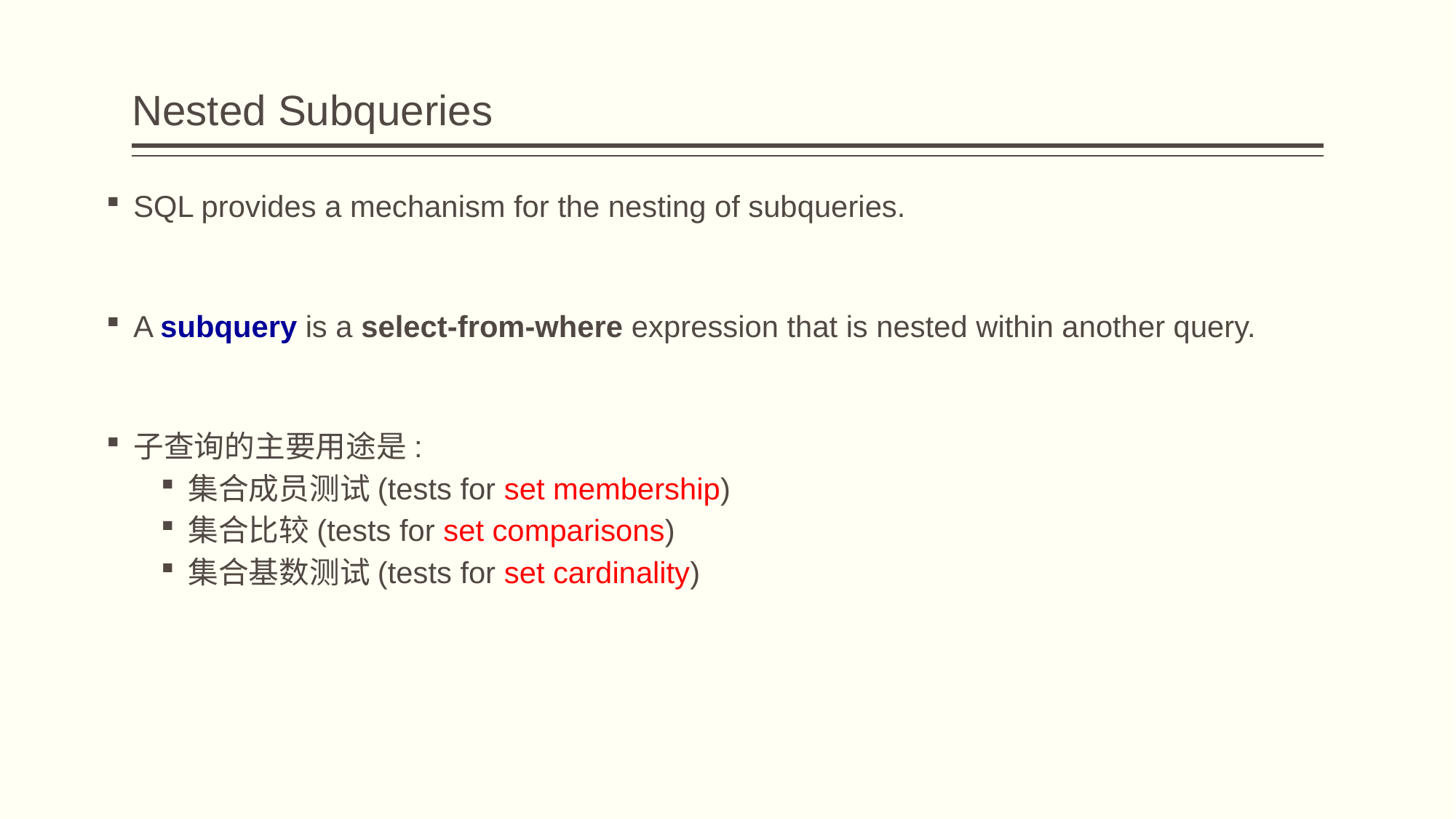

# Nested Subqueries
SQL provides a mechanism for the nesting of subqueries.

A subquery is a select-from-where expression that is nested within another query.

子查询的主要用途是:
集合成员测试(tests for set membership)
集合比较(tests for set comparisons)
集合基数测试(tests for set cardinality)